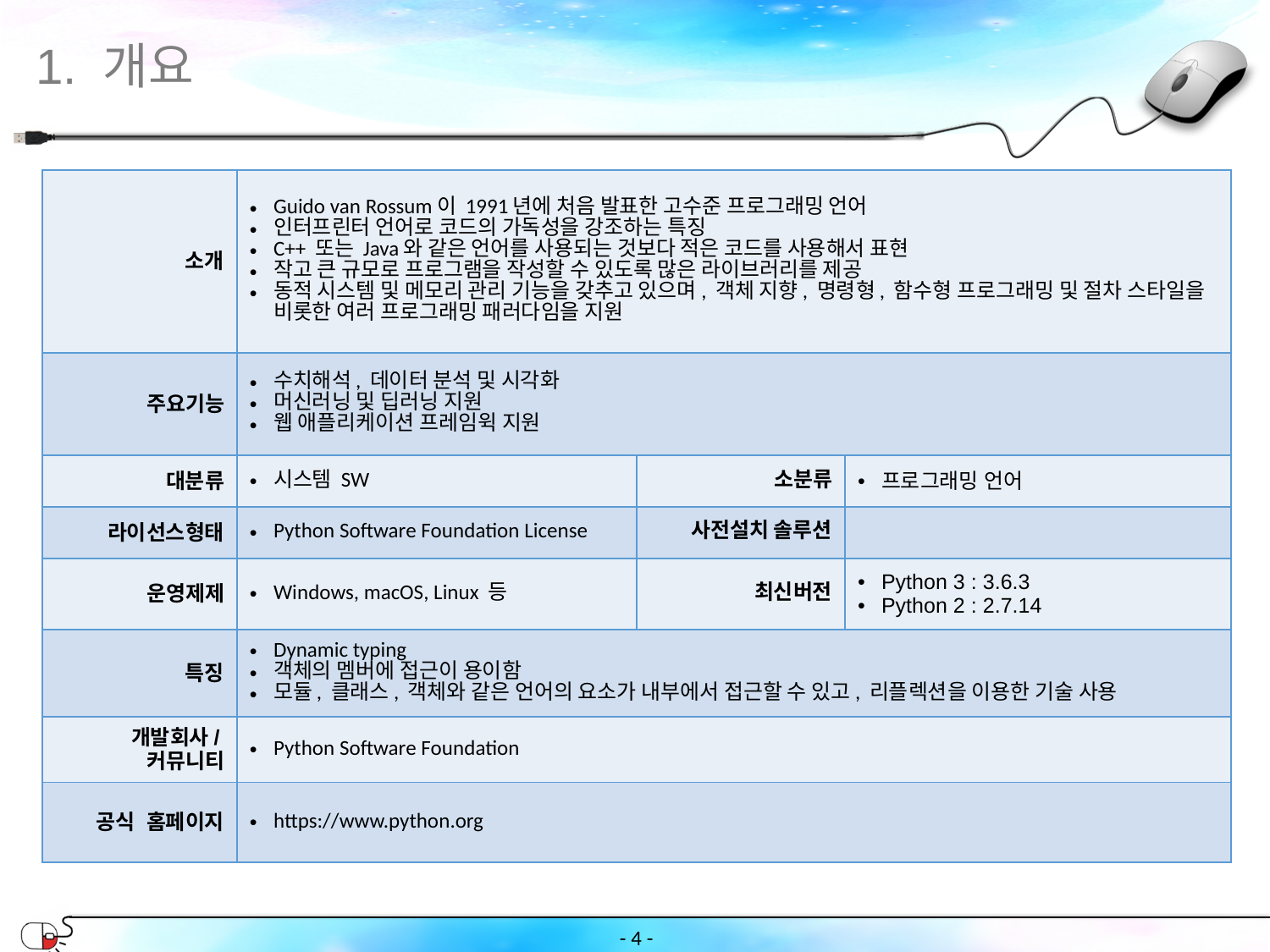

1. 개요
| 소개 | Guido van Rossum이 1991년에 처음 발표한 고수준 프로그래밍 언어 인터프린터 언어로 코드의 가독성을 강조하는 특징 C++ 또는 Java와 같은 언어를 사용되는 것보다 적은 코드를 사용해서 표현 작고 큰 규모로 프로그램을 작성할 수 있도록 많은 라이브러리를 제공 동적 시스템 및 메모리 관리 기능을 갖추고 있으며, 객체 지향, 명령형, 함수형 프로그래밍 및 절차 스타일을 비롯한 여러 프로그래밍 패러다임을 지원 |  |  |
| --- | --- | --- | --- |
| 주요기능 | 수치해석, 데이터 분석 및 시각화 머신러닝 및 딥러닝 지원 웹 애플리케이션 프레임윅 지원 |  |  |
| 대분류 | 시스템 SW | 소분류 | 프로그래밍 언어 |
| 라이선스형태 | Python Software Foundation License | 사전설치 솔루션 |  |
| 운영제제 | Windows, macOS, Linux 등 | 최신버전 | Python 3 : 3.6.3 Python 2 : 2.7.14 |
| 특징 | Dynamic typing 객체의 멤버에 접근이 용이함 모듈, 클래스, 객체와 같은 언어의 요소가 내부에서 접근할 수 있고, 리플렉션을 이용한 기술 사용 |  |  |
| 개발회사/커뮤니티 | Python Software Foundation |  |  |
| 공식 홈페이지 | https://www.python.org |  |  |
- 4 -